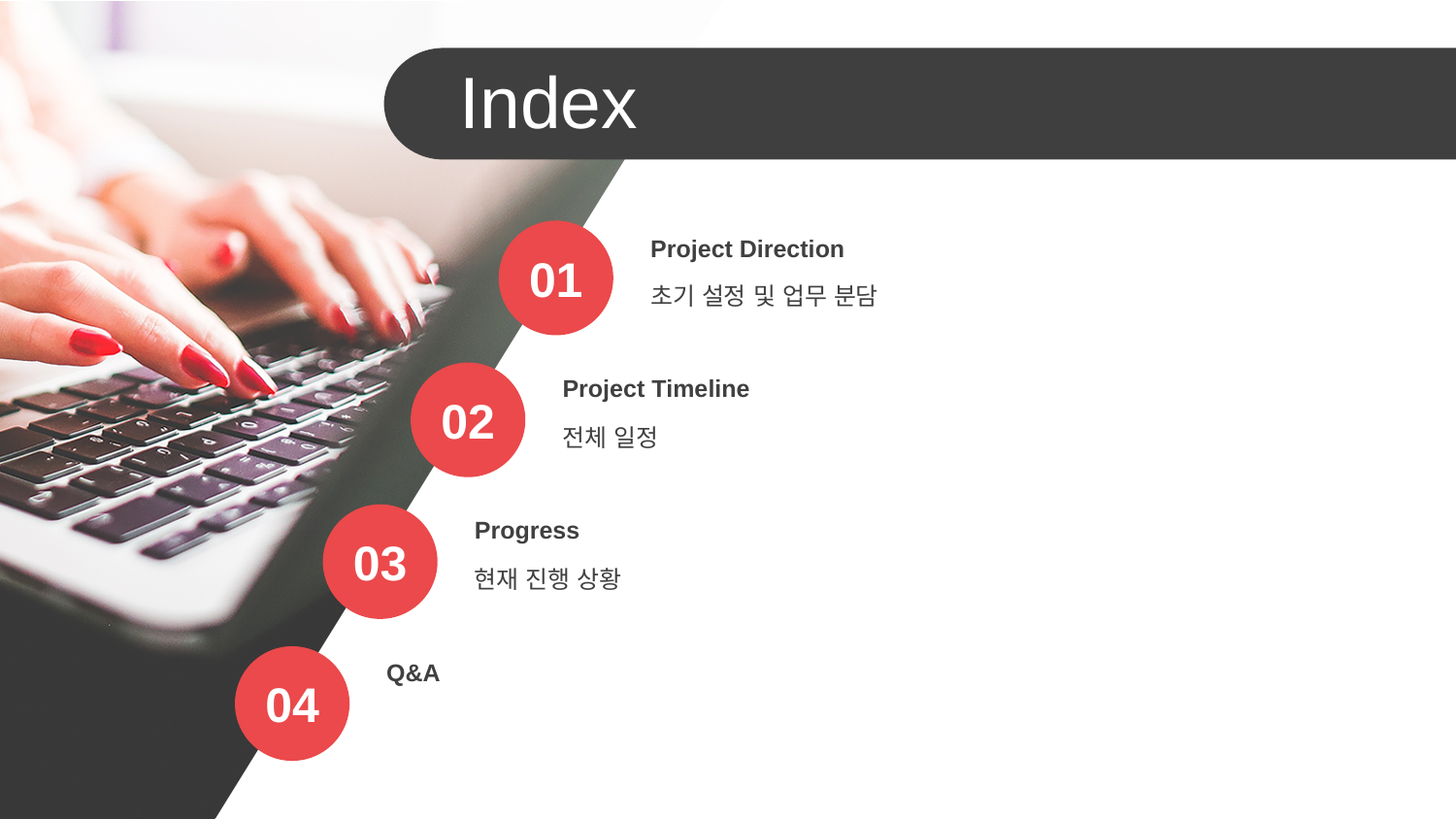

Index

Project Direction
초기 설정 및 업무 분담
01

Project Timeline
전체 일정
02

Progress
현재 진행 상황
03

Q&A

04